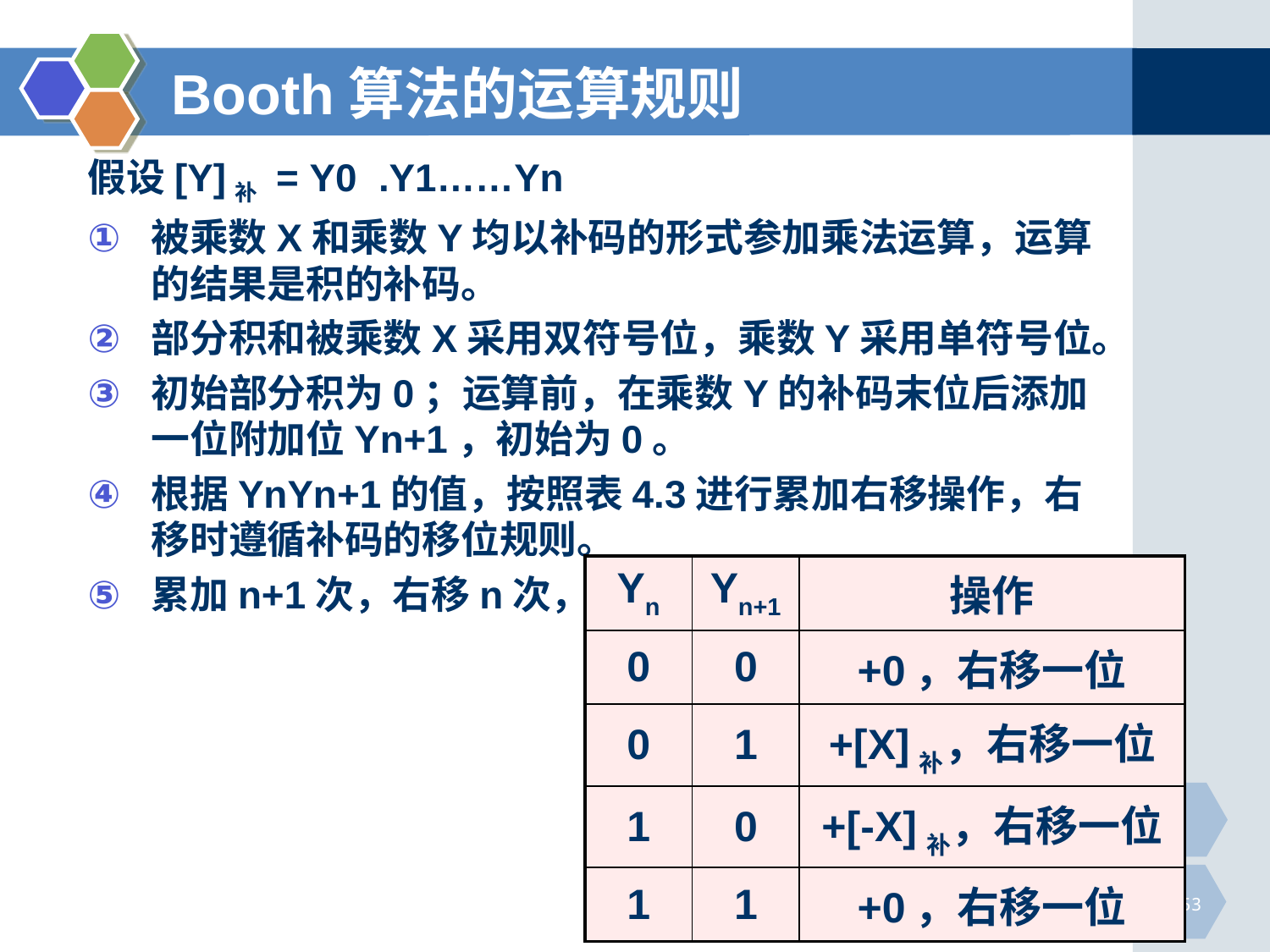

# Booth算法的运算规则
假设[Y]补 = Y0  .Y1……Yn
被乘数X和乘数Y均以补码的形式参加乘法运算，运算的结果是积的补码。
部分积和被乘数X采用双符号位，乘数Y采用单符号位。
初始部分积为0；运算前，在乘数Y的补码末位后添加一位附加位Yn+1，初始为0。
根据YnYn+1的值，按照表4.3进行累加右移操作，右移时遵循补码的移位规则。
累加n+1次，右移n次，即最后一次不右移。

| Yn | Yn+1 | 操作 |
| --- | --- | --- |
| 0 | 0 | +0，右移一位 |
| 0 | 1 | +[X]补，右移一位 |
| 1 | 0 | +[-X]补，右移一位 |
| 1 | 1 | +0，右移一位 |
53